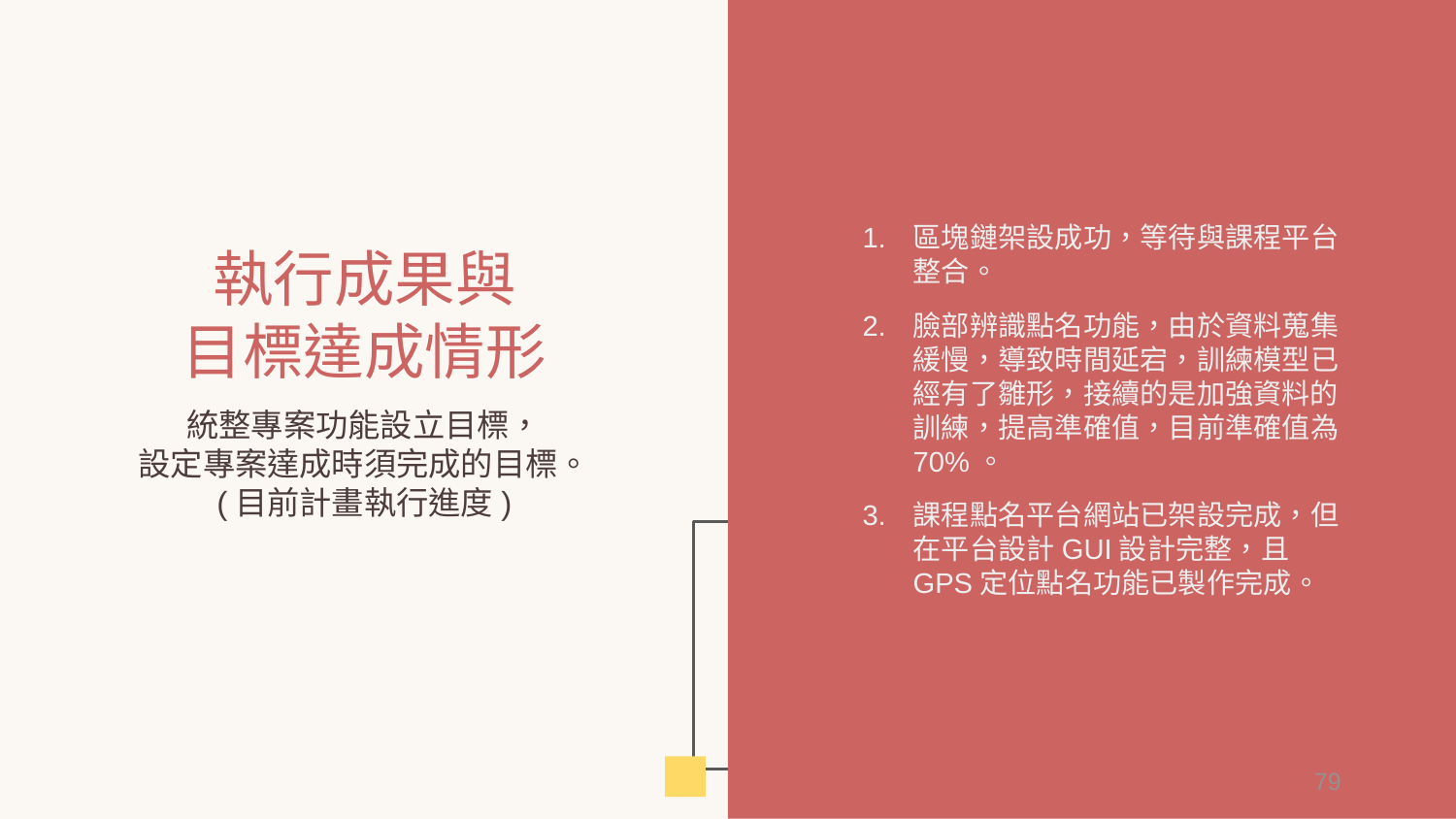

區塊鏈架設成功，等待與課程平台整合。
臉部辨識點名功能，由於資料蒐集緩慢，導致時間延宕，訓練模型已經有了雛形，接續的是加強資料的訓練，提高準確值，目前準確值為70%。
課程點名平台網站已架設完成，但在平台設計GUI設計完整，且GPS定位點名功能已製作完成。
# 執行成果與 目標達成情形
統整專案功能設立目標，
設定專案達成時須完成的目標。
(目前計畫執行進度)
79